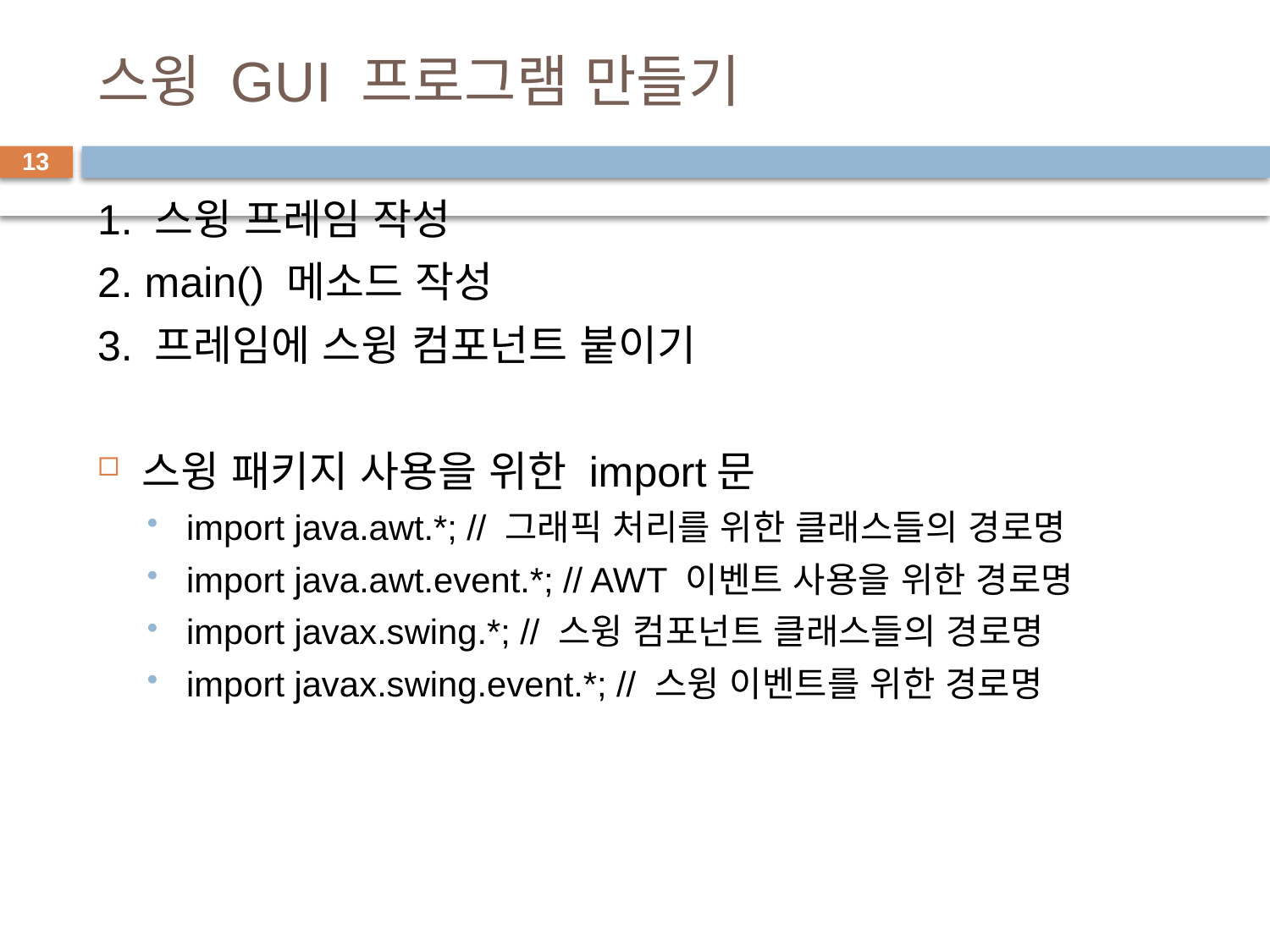

# 스윙 GUI 프로그램 만들기
13
1. 스윙 프레임 작성
2. main() 메소드 작성
3. 프레임에 스윙 컴포넌트 붙이기

스윙 패키지 사용을 위한 import문
import java.awt.*; // 그래픽 처리를 위한 클래스들의 경로명
import java.awt.event.*; // AWT 이벤트 사용을 위한 경로명
import javax.swing.*; // 스윙 컴포넌트 클래스들의 경로명
import javax.swing.event.*; // 스윙 이벤트를 위한 경로명